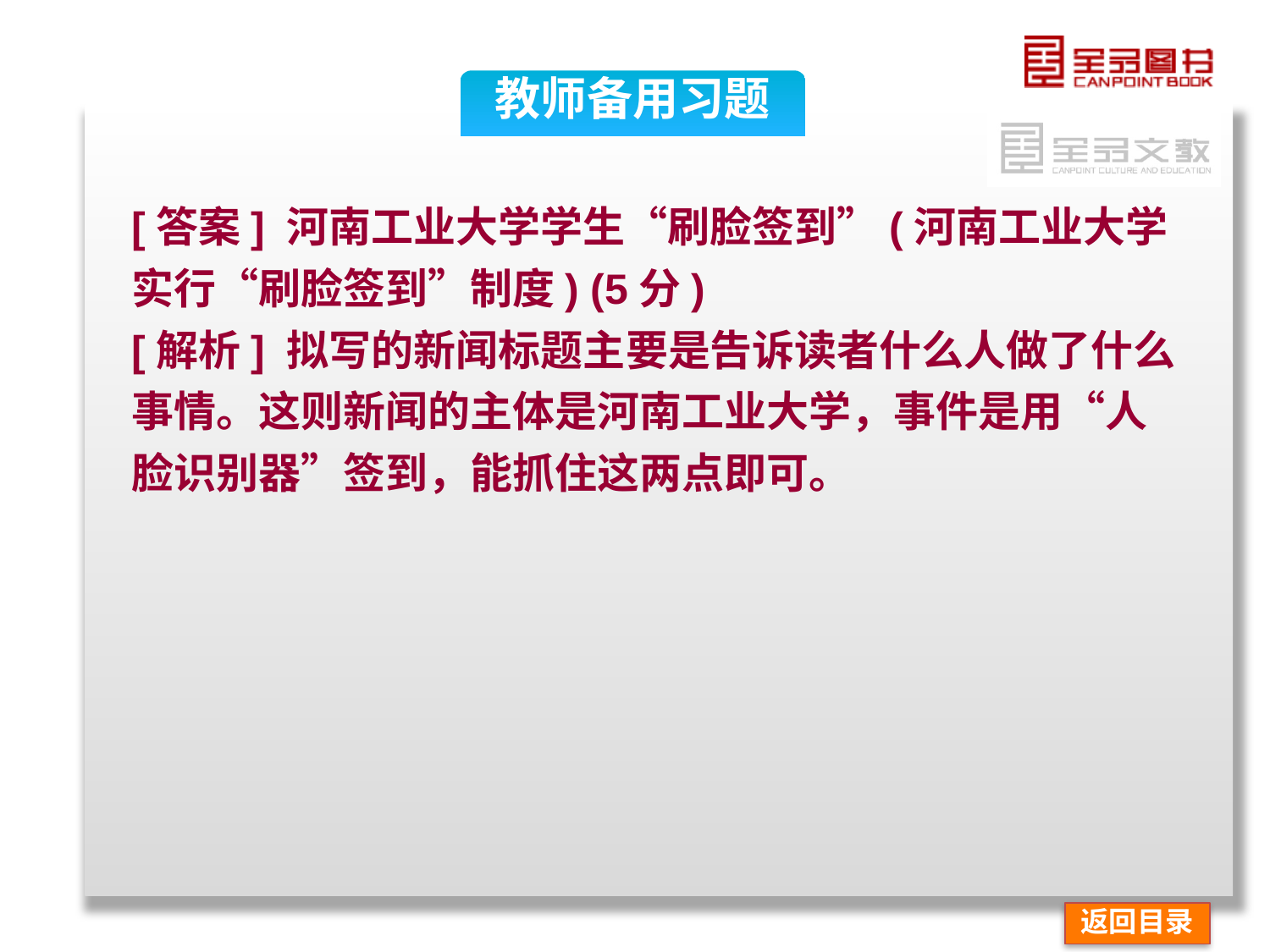

教师备用习题
[答案] 河南工业大学学生“刷脸签到”(河南工业大学实行“刷脸签到”制度) (5分)
[解析] 拟写的新闻标题主要是告诉读者什么人做了什么事情。这则新闻的主体是河南工业大学，事件是用“人脸识别器”签到，能抓住这两点即可。

返回目录